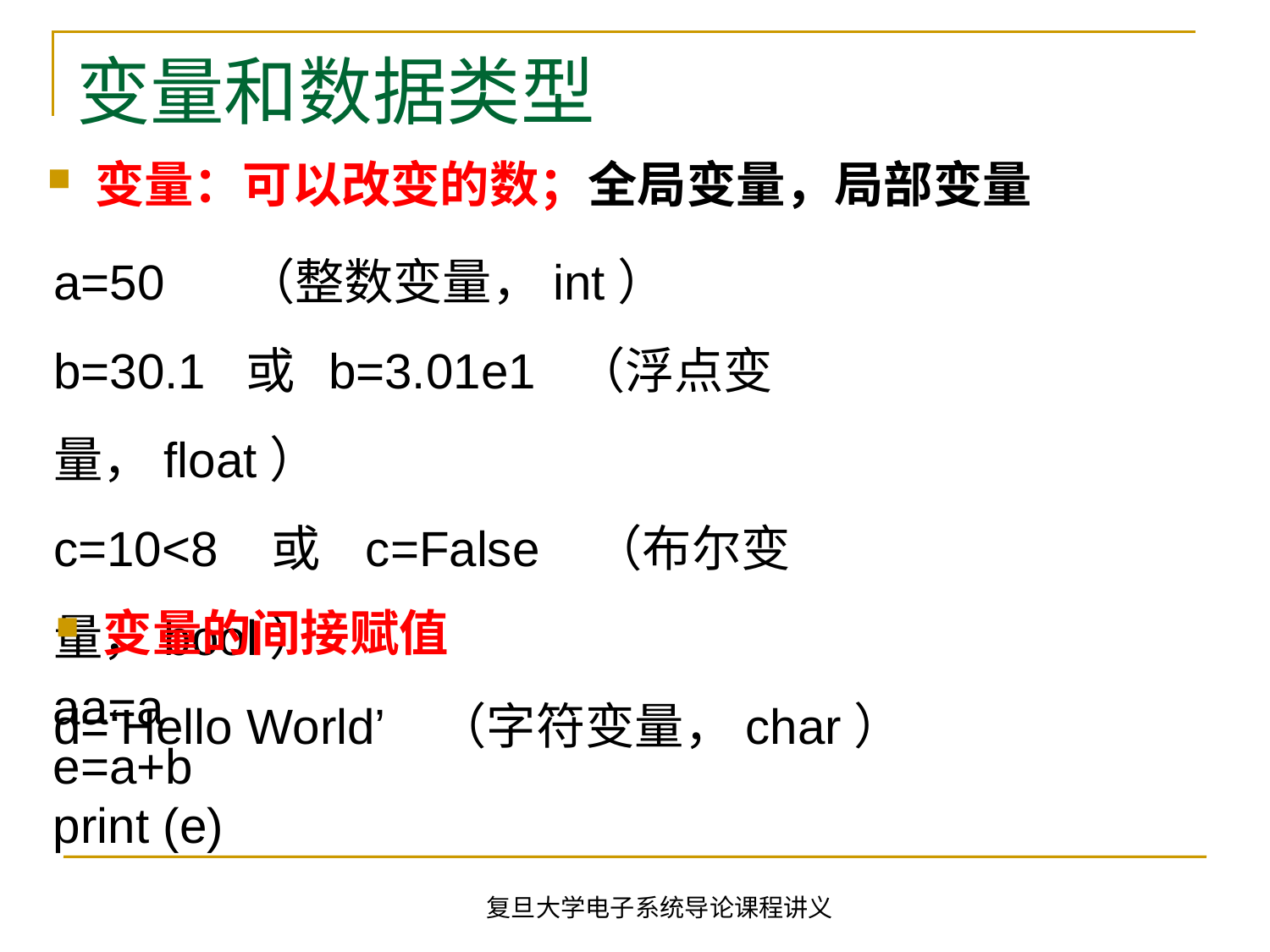

# 变量和数据类型
变量：可以改变的数；全局变量，局部变量

a=50     （整数变量，int）
b=30.1  或  b=3.01e1  （浮点变量，float）
c=10<8   或   c=False   （布尔变量，bool）
d=‘Hello World’   （字符变量，char）
变量的间接赋值
aa=a
e=a+b
print (e)